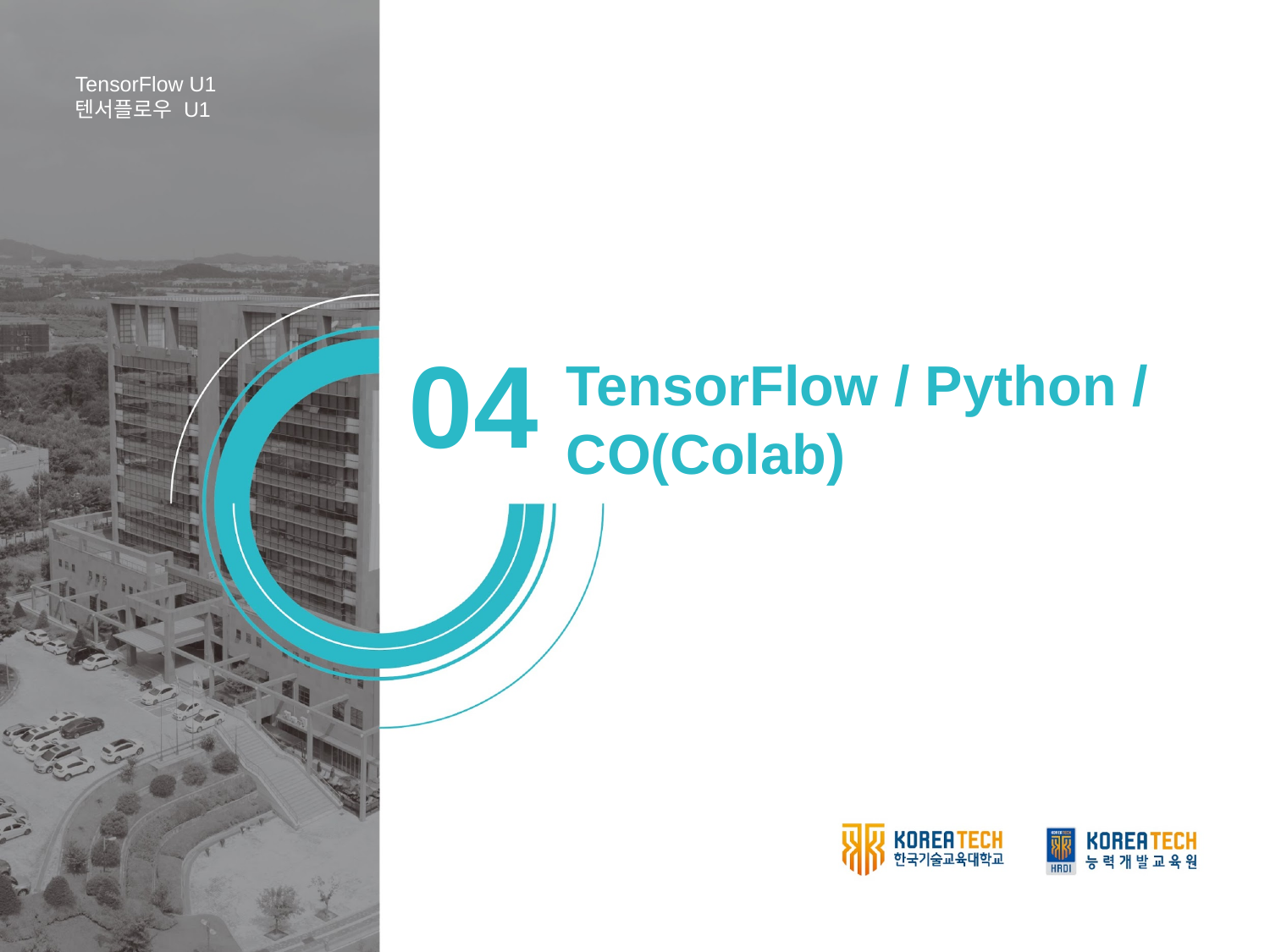

TensorFlow U1
텐서플로우 U1
04
TensorFlow / Python / CO(Colab)